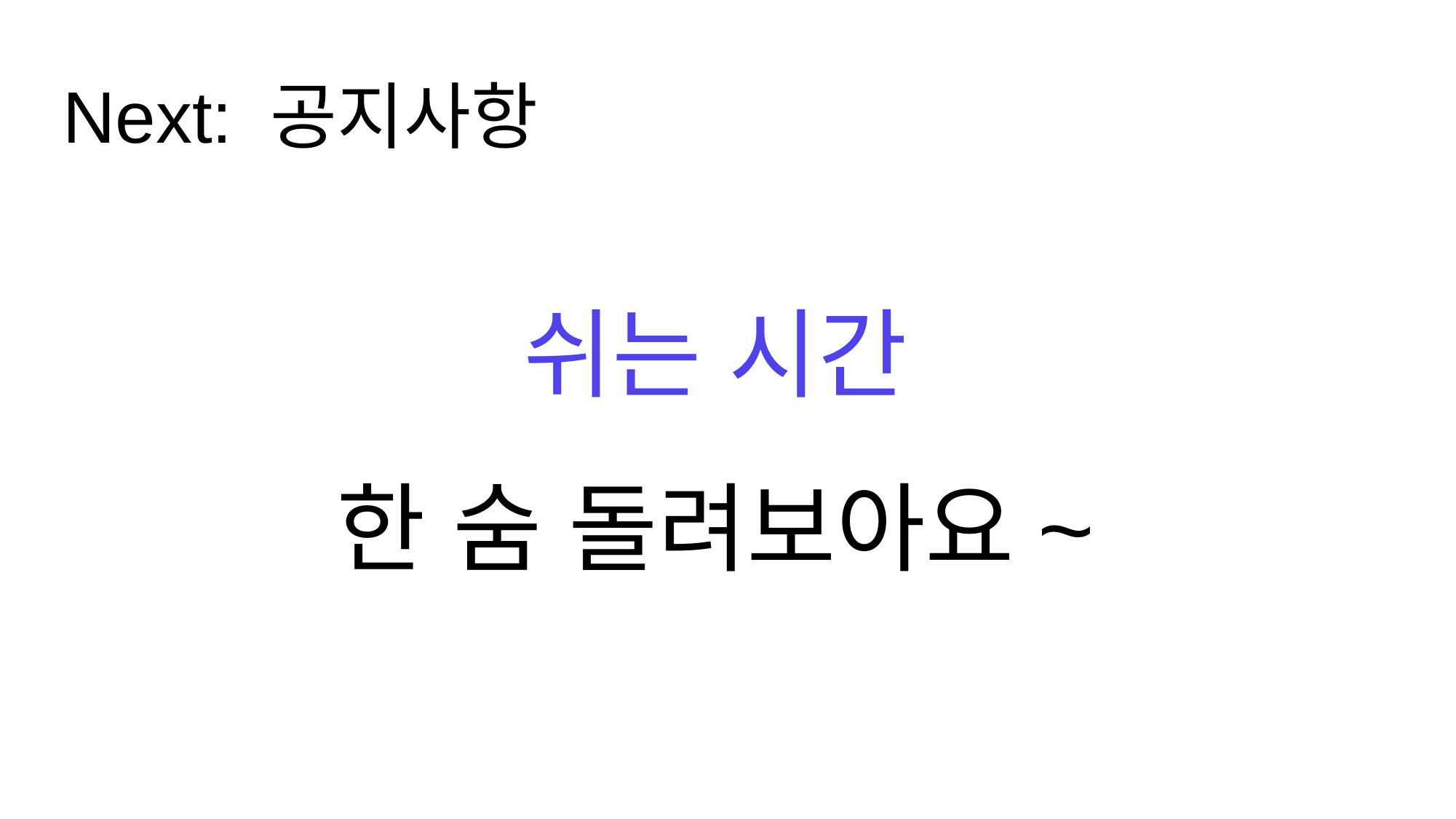

Next: 공지사항
쉬는 시간
한 숨 돌려보아요~